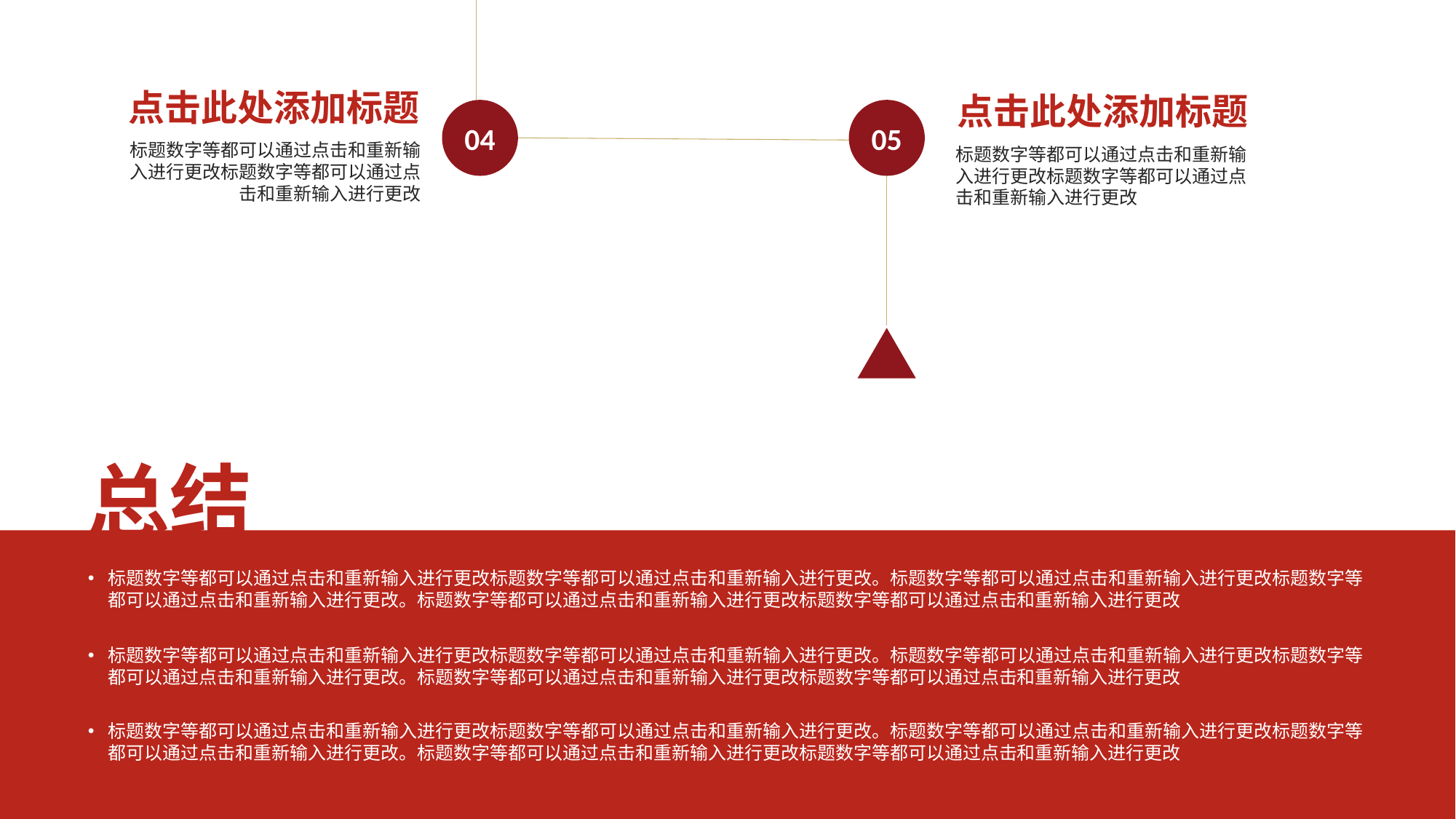

点击此处添加标题
点击此处添加标题
04
05
标题数字等都可以通过点击和重新输入进行更改标题数字等都可以通过点击和重新输入进行更改
标题数字等都可以通过点击和重新输入进行更改标题数字等都可以通过点击和重新输入进行更改

总结

标题数字等都可以通过点击和重新输入进行更改标题数字等都可以通过点击和重新输入进行更改。标题数字等都可以通过点击和重新输入进行更改标题数字等都可以通过点击和重新输入进行更改。标题数字等都可以通过点击和重新输入进行更改标题数字等都可以通过点击和重新输入进行更改
标题数字等都可以通过点击和重新输入进行更改标题数字等都可以通过点击和重新输入进行更改。标题数字等都可以通过点击和重新输入进行更改标题数字等都可以通过点击和重新输入进行更改。标题数字等都可以通过点击和重新输入进行更改标题数字等都可以通过点击和重新输入进行更改
标题数字等都可以通过点击和重新输入进行更改标题数字等都可以通过点击和重新输入进行更改。标题数字等都可以通过点击和重新输入进行更改标题数字等都可以通过点击和重新输入进行更改。标题数字等都可以通过点击和重新输入进行更改标题数字等都可以通过点击和重新输入进行更改